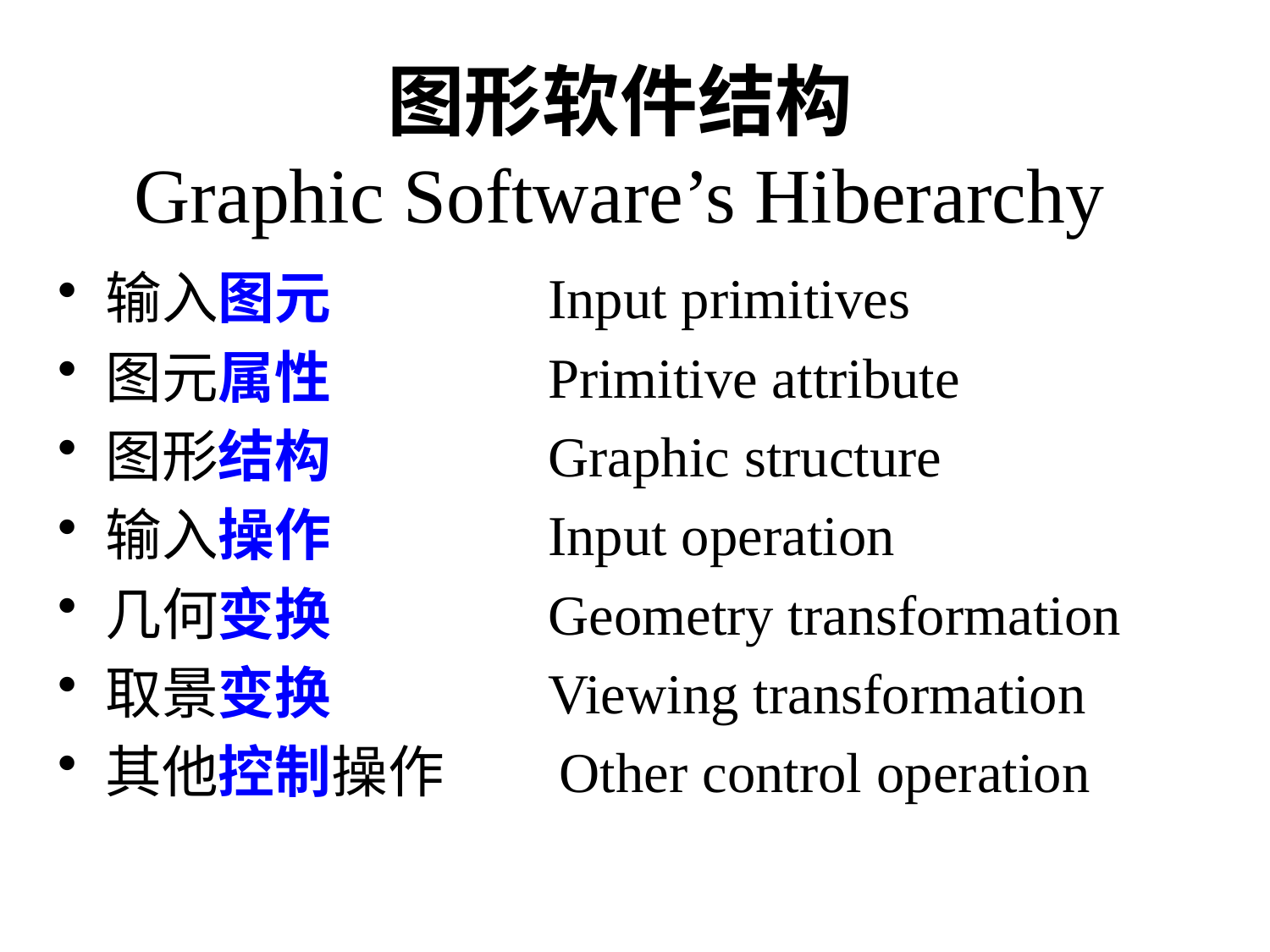

# 图形软件结构 Graphic Software’s Hiberarchy
输入图元                Input primitives
图元属性                Primitive attribute
图形结构                Graphic structure
输入操作                Input operation
几何变换                Geometry transformation
取景变换                Viewing transformation
其他控制操作        Other control operation